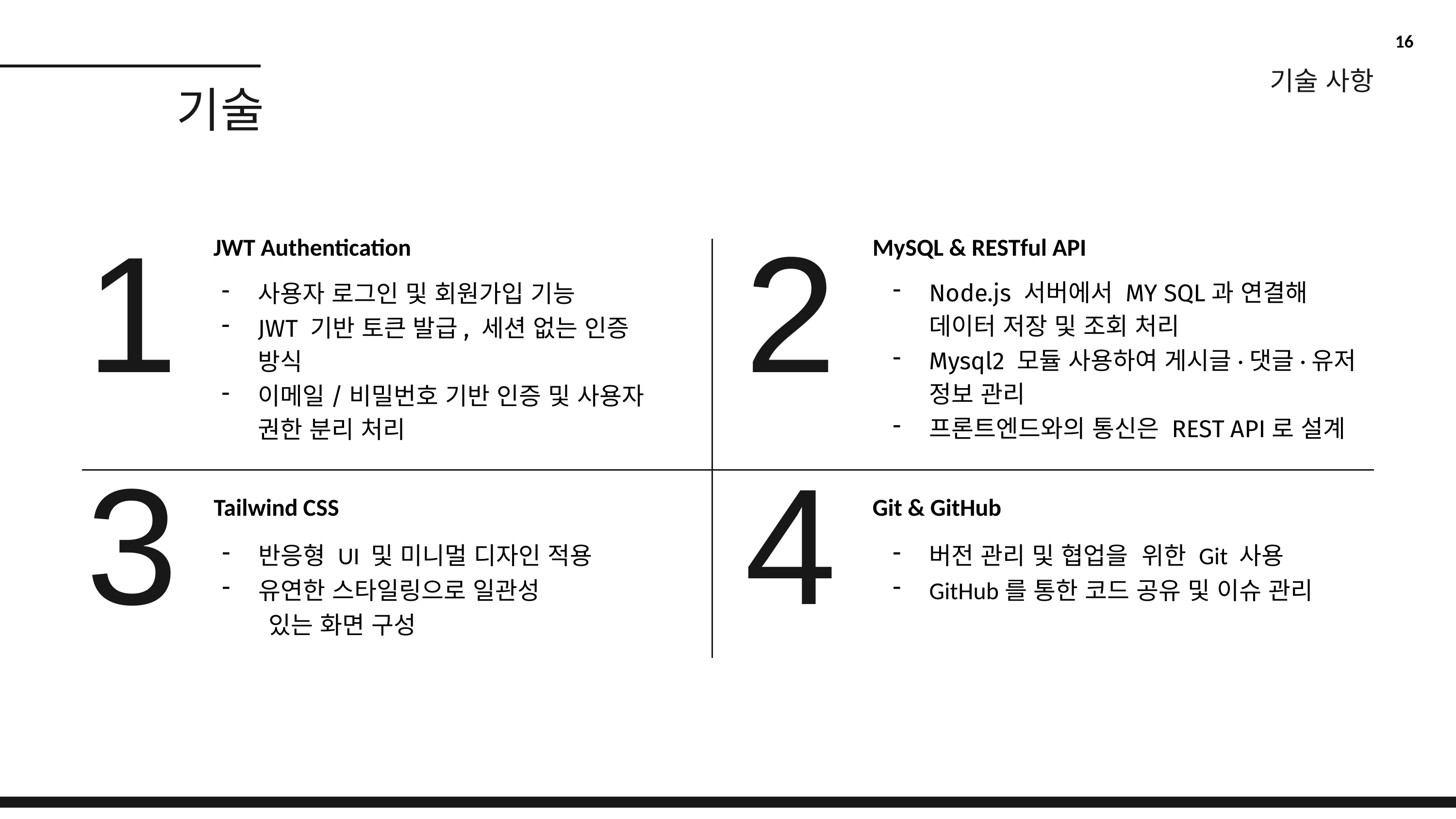

16
기술 사항

기술
1
3
2
4
JWT Authentication
MySQL & RESTful API

Node.js 서버에서 MY SQL과 연결해 데이터 저장 및 조회 처리
Mysql2 모듈 사용하여 게시글·댓글·유저 정보 관리
프론트엔드와의 통신은 REST API로 설계
사용자 로그인 및 회원가입 기능
JWT 기반 토큰 발급, 세션 없는 인증 방식
이메일/비밀번호 기반 인증 및 사용자 권한 분리 처리
Tailwind CSS
Git & GitHub
반응형 UI 및 미니멀 디자인 적용
유연한 스타일링으로 일관성
      있는 화면 구성
버전 관리 및 협업을  위한 Git 사용
GitHub를 통한 코드 공유 및 이슈 관리